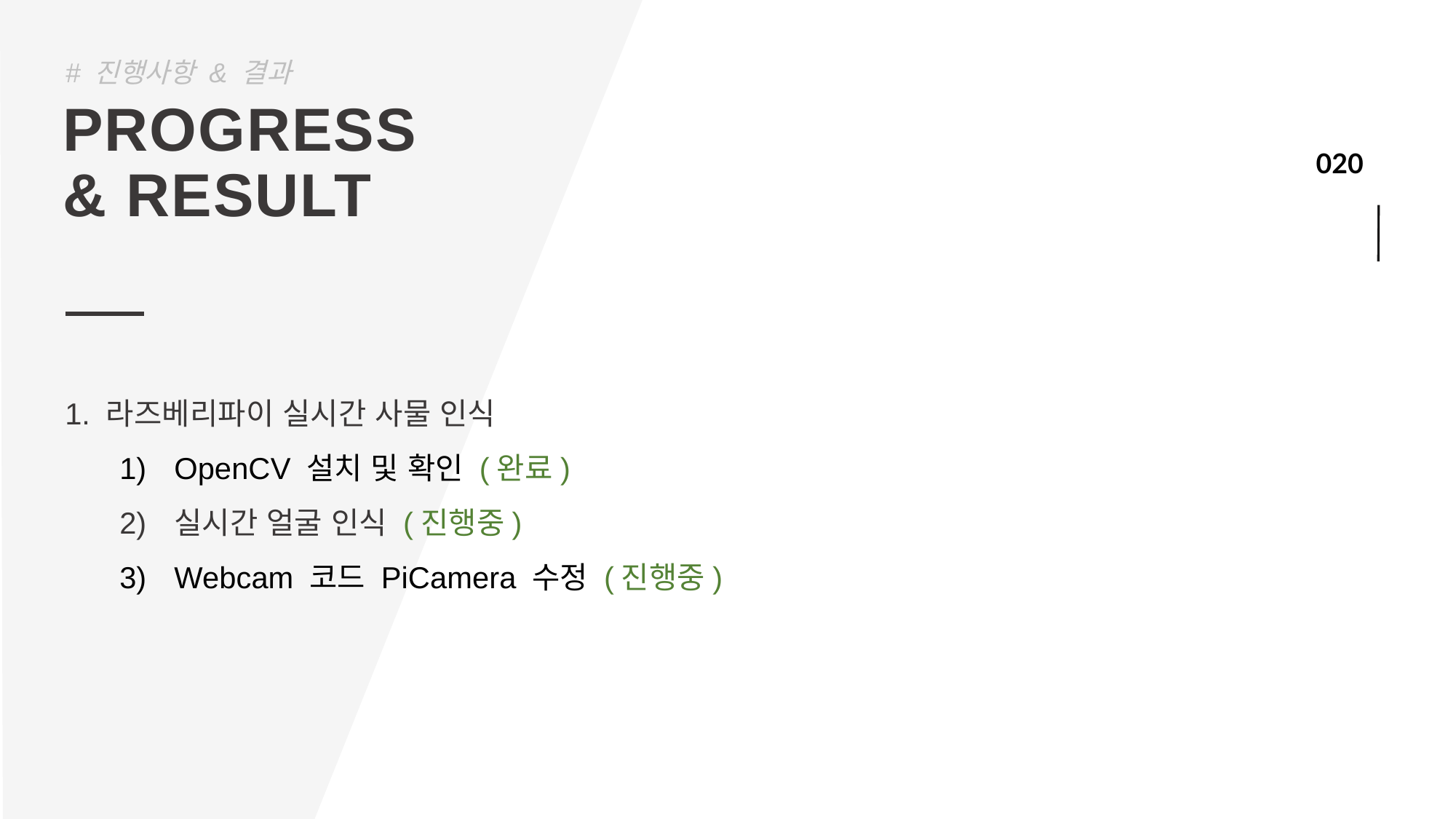

# 진행사항 & 결과
PROGRESS
& RESULT
라즈베리파이 실시간 사물 인식
OpenCV 설치 및 확인 (완료)
실시간 얼굴 인식 (진행중)
Webcam 코드 PiCamera 수정 (진행중)